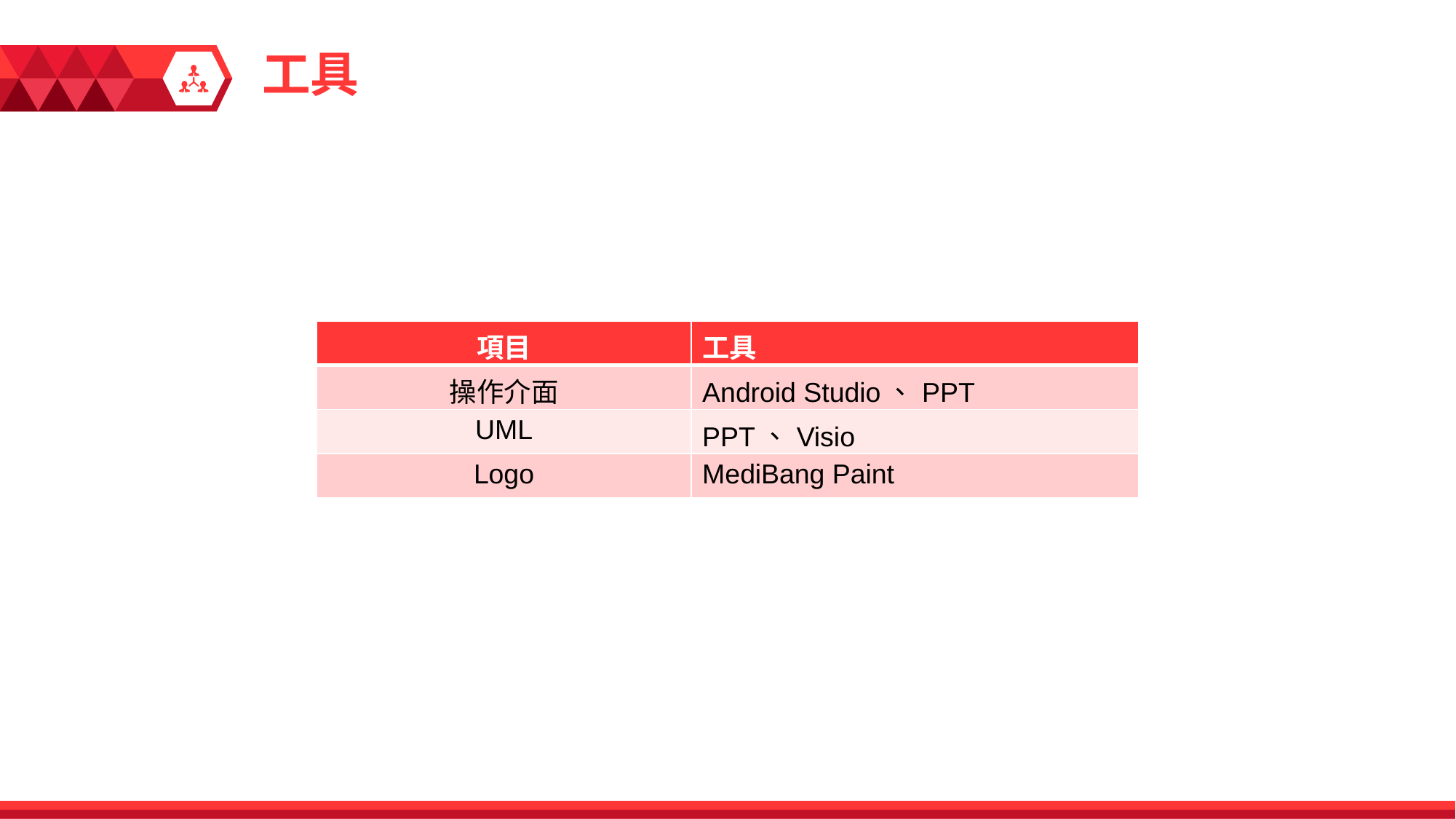

工具
| 項目 | 工具 |
| --- | --- |
| 操作介面 | Android Studio、PPT |
| UML | PPT、Visio |
| Logo | MediBang Paint |